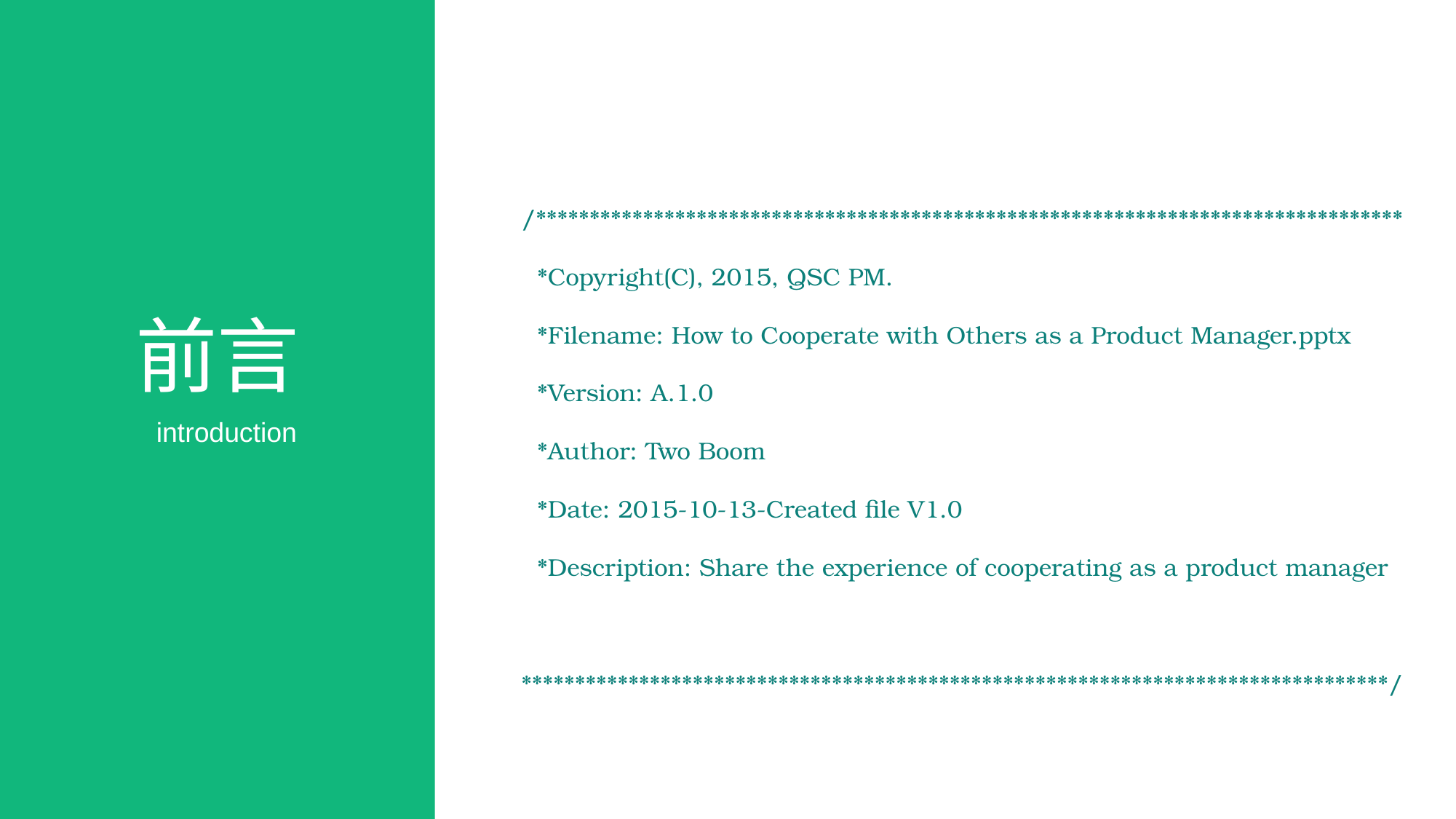

/*********************************************************************************
  *Copyright(C), 2015, QSC PM.
  *Filename: How to Cooperate with Others as a Product Manager.pptx
  *Version: A.1.0
  *Author: Two Boom
  *Date: 2015-10-13-Created file V1.0
  *Description: Share the experience of cooperating as a product manager         *********************************************************************************/
前言
introduction